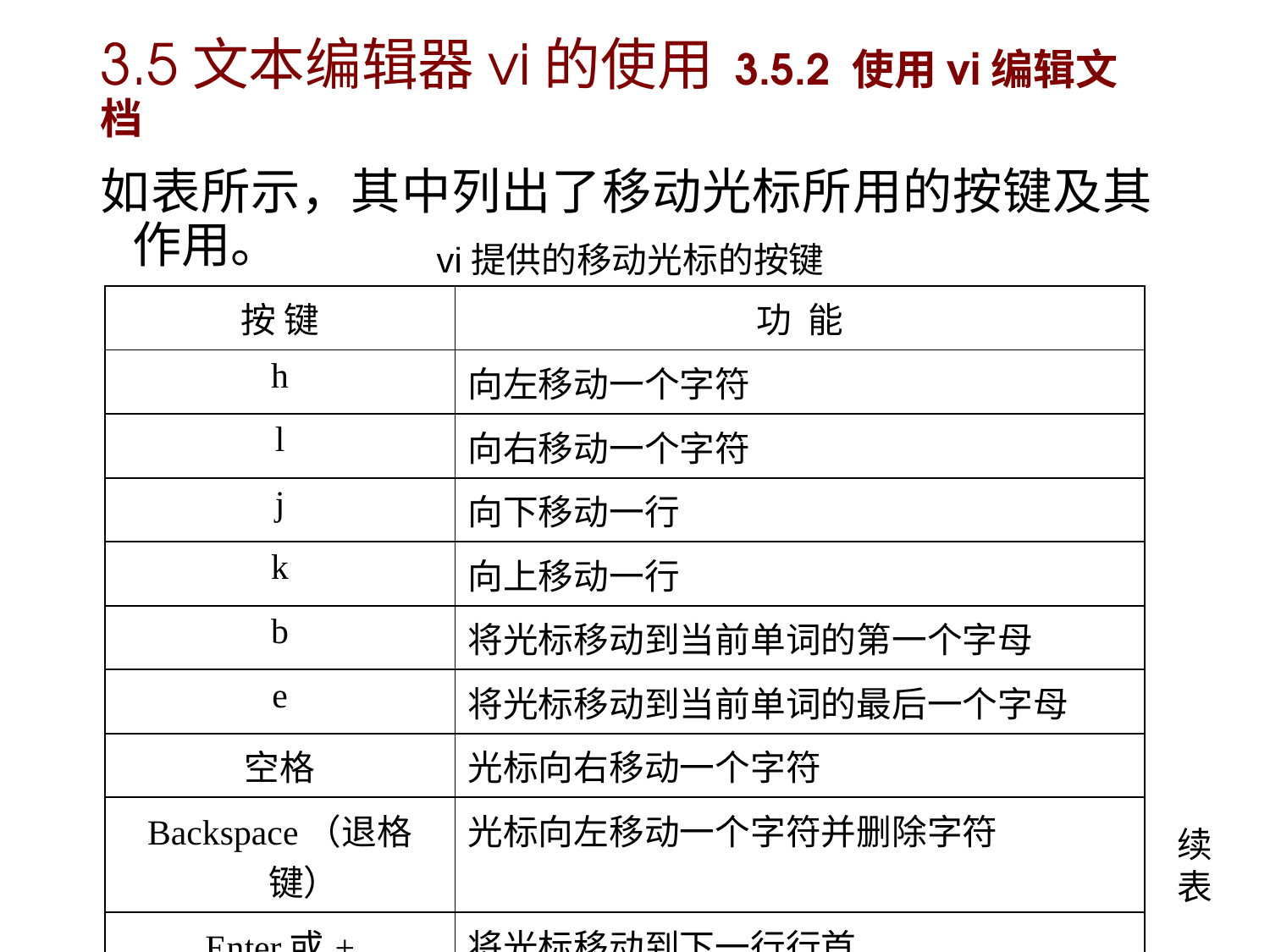

# 3.5文本编辑器vi的使用	3.5.2 使用vi编辑文档
如表所示，其中列出了移动光标所用的按键及其作用。
vi提供的移动光标的按键
| 按 键 | 功 能 |
| --- | --- |
| h | 向左移动一个字符 |
| l | 向右移动一个字符 |
| j | 向下移动一行 |
| k | 向上移动一行 |
| b | 将光标移动到当前单词的第一个字母 |
| e | 将光标移动到当前单词的最后一个字母 |
| 空格 | 光标向右移动一个字符 |
| Backspace（退格键） | 光标向左移动一个字符并删除字符 |
| Enter或+ | 将光标移动到下一行行首 |
| -（减号） | 将光标移动到上一行行首 |
续表